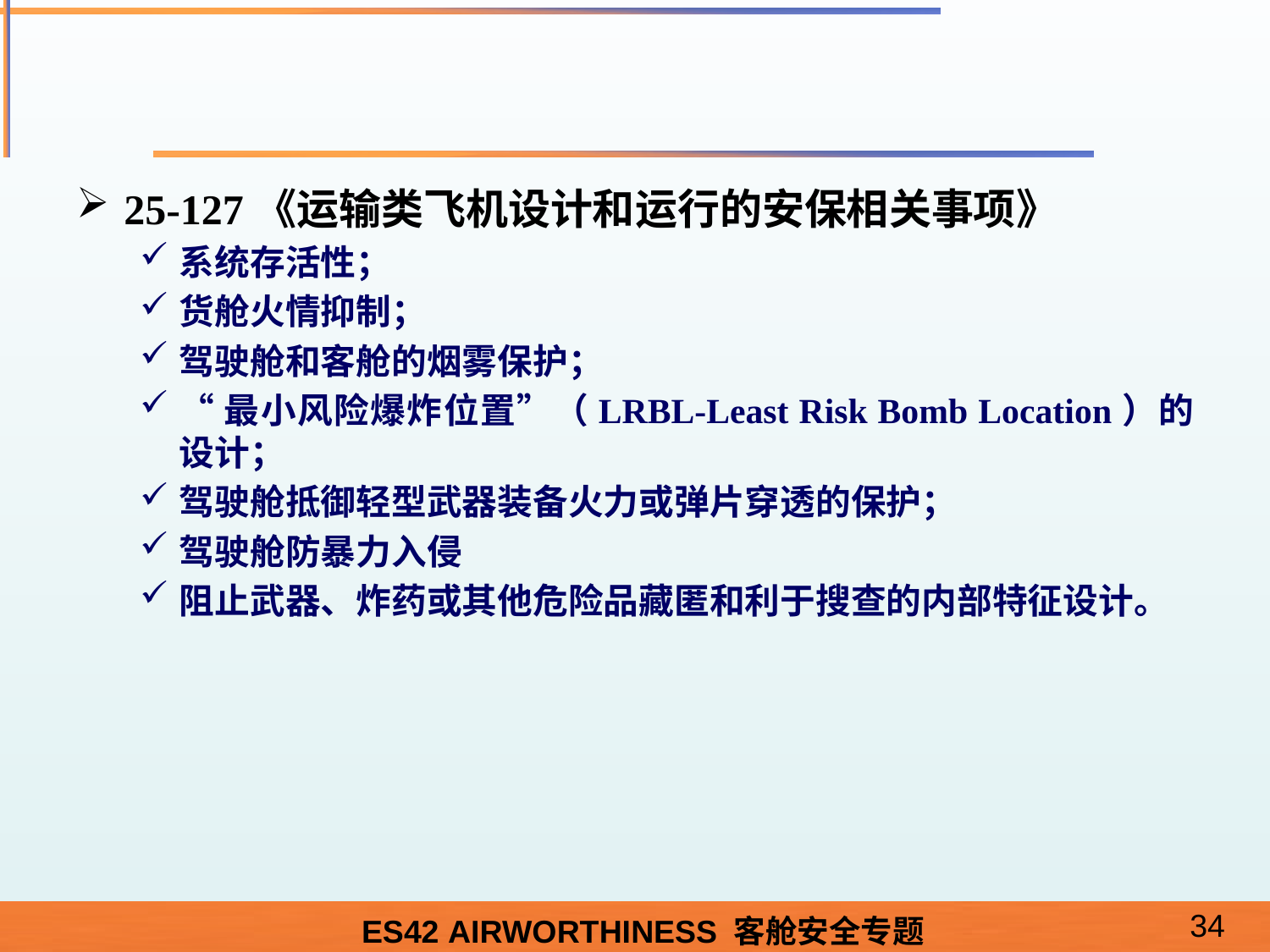

#
25-127《运输类飞机设计和运行的安保相关事项》
系统存活性；
货舱火情抑制；
驾驶舱和客舱的烟雾保护；
“最小风险爆炸位置”（LRBL-Least Risk Bomb Location）的设计；
驾驶舱抵御轻型武器装备火力或弹片穿透的保护；
驾驶舱防暴力入侵
阻止武器、炸药或其他危险品藏匿和利于搜查的内部特征设计。